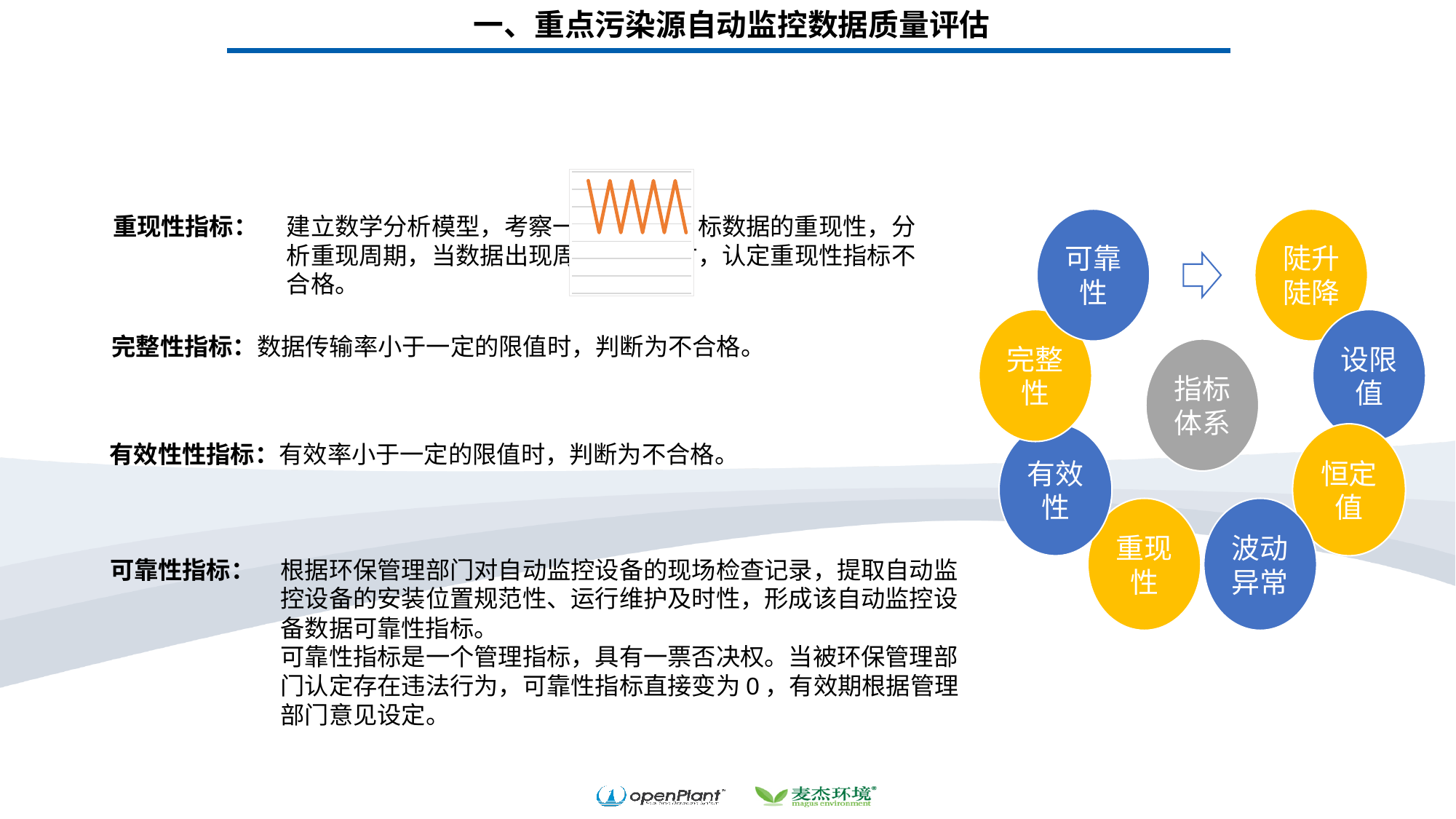

一、重点污染源自动监控数据质量评估
指标体系
陡升陡降
设限值
恒定值
波动异常
重现性
有效性
完整性
可靠性

### Chart

| Category |  |
|---|---|
|  | None |
| 1 | 1.3 |
| 1 | 0.7 |
| 1 | 1.3 |
| 1 | 0.7 |
| 1 | 1.3 |
| 1 | 0.7 |
| 1 | 1.3 |
| 1 | 0.7 |
| 1 | 1.3 |
| 1 | 0.7 |
重现性指标：
建立数学分析模型，考察一定时段内目标数据的重现性，分析重现周期，当数据出现周期性重现时，认定重现性指标不合格。
完整性指标：数据传输率小于一定的限值时，判断为不合格。
有效性性指标：有效率小于一定的限值时，判断为不合格。
根据环保管理部门对自动监控设备的现场检查记录，提取自动监控设备的安装位置规范性、运行维护及时性，形成该自动监控设备数据可靠性指标。
可靠性指标是一个管理指标，具有一票否决权。当被环保管理部门认定存在违法行为，可靠性指标直接变为0，有效期根据管理部门意见设定。

可靠性指标：